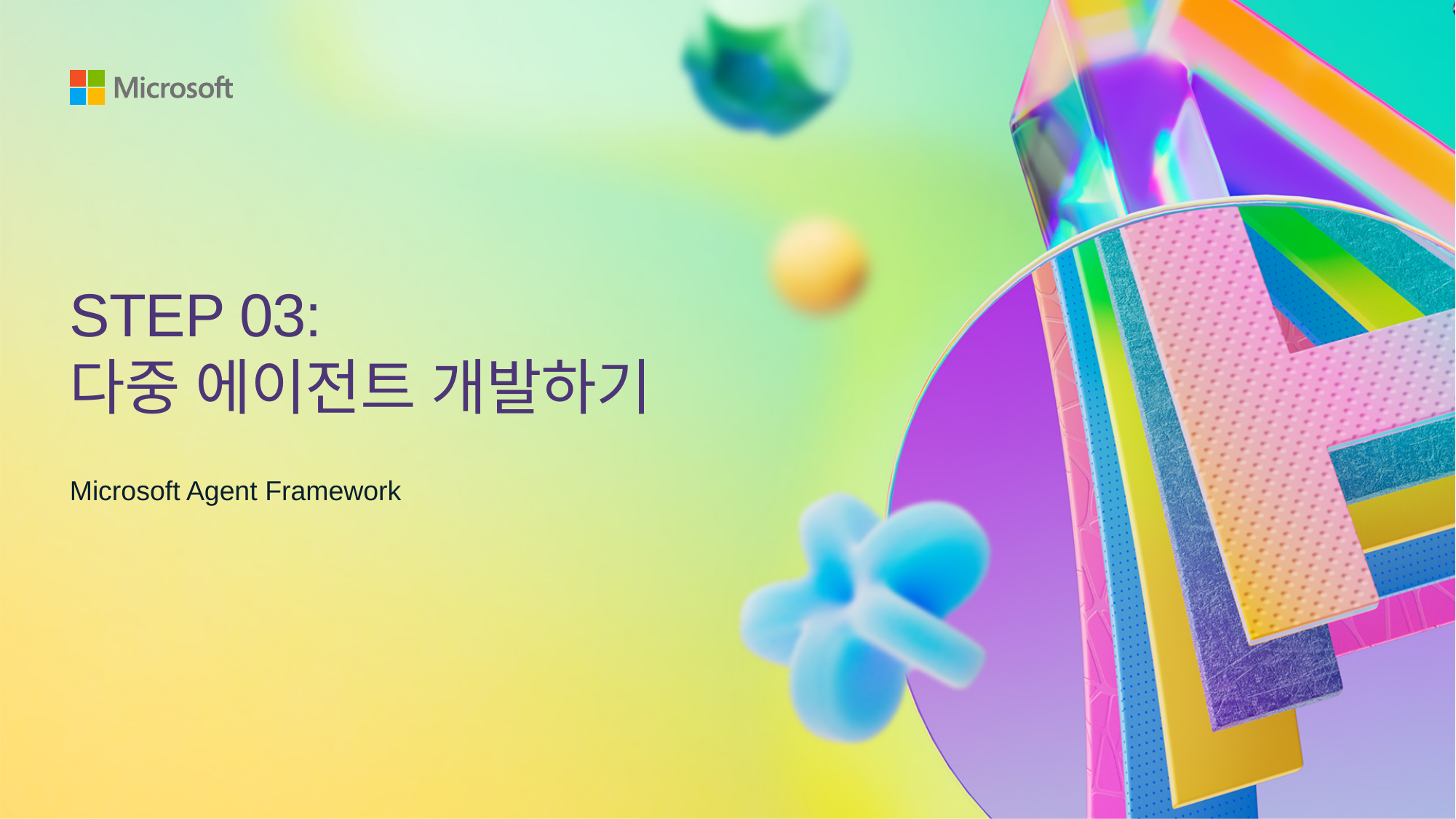

# STEP 03: 다중 에이전트 개발하기
Microsoft Agent Framework